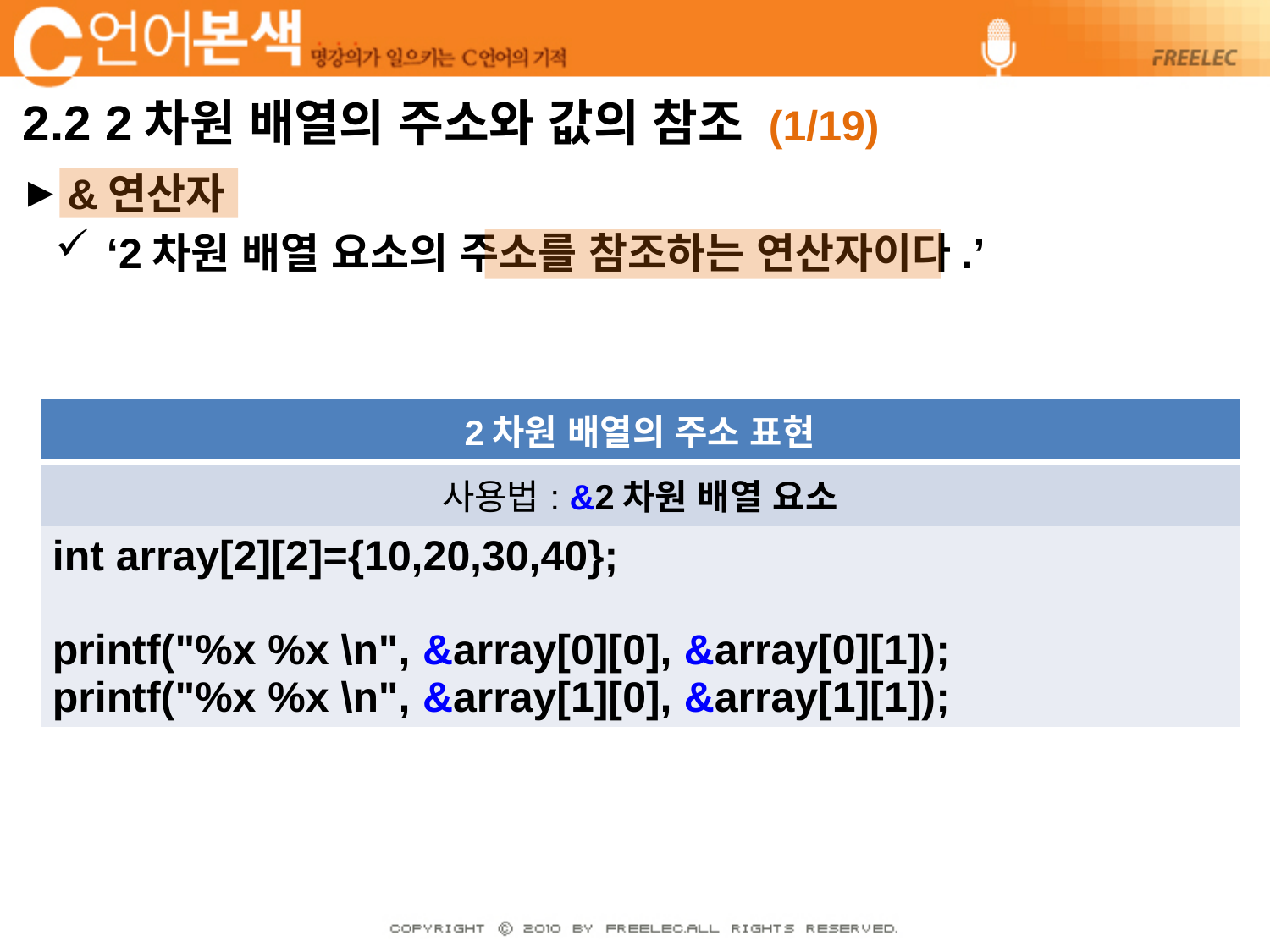

# 2.2 2차원 배열의 주소와 값의 참조 (1/19)
&연산자
 ‘2차원 배열 요소의 주소를 참조하는 연산자이다.’

| 2차원 배열의 주소 표현 |
| --- |
| 사용법: &2차원 배열 요소 |
| int array[2][2]={10,20,30,40}; printf("%x %x \n", &array[0][0], &array[0][1]); printf("%x %x \n", &array[1][0], &array[1][1]); |